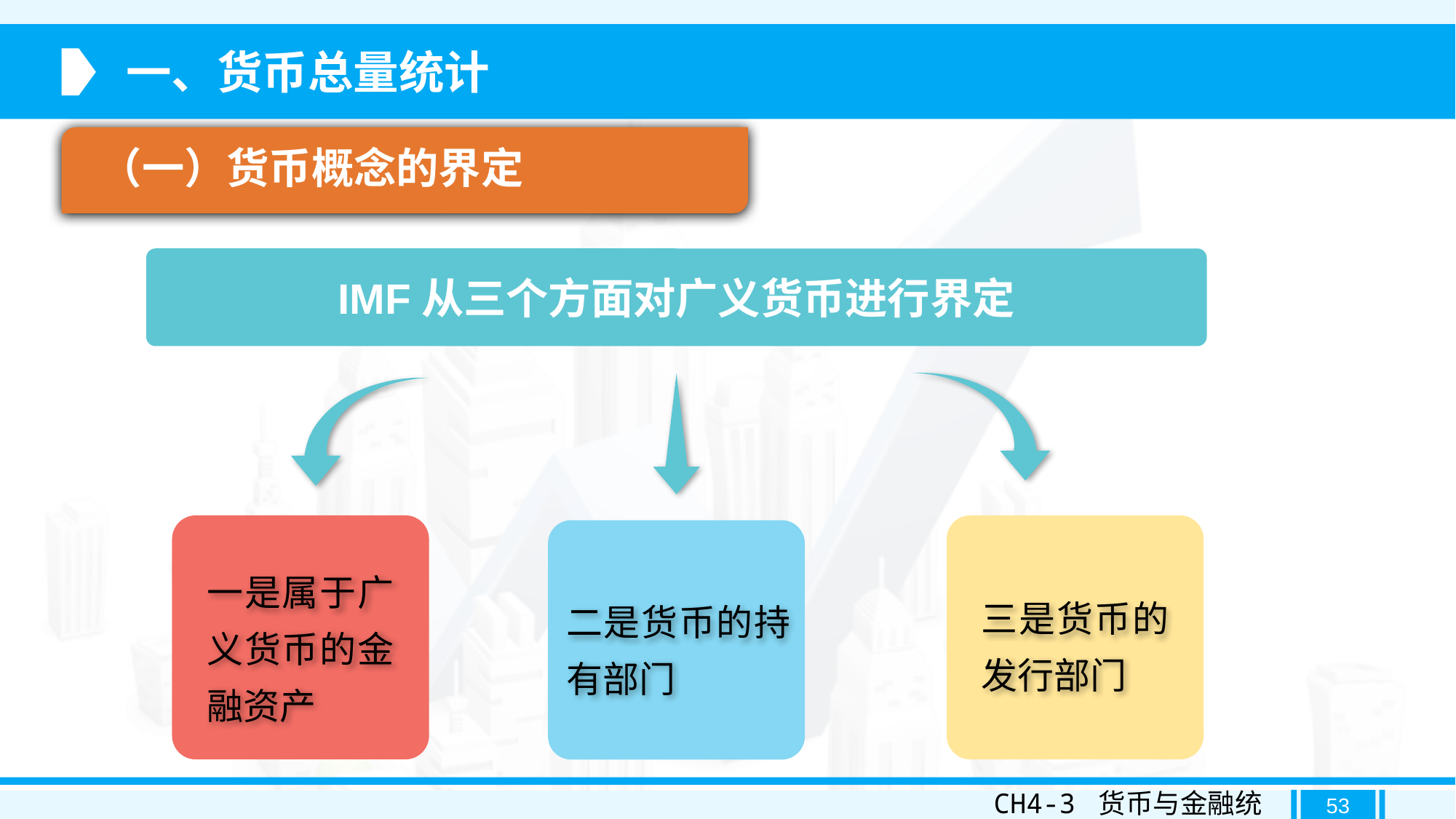

一、货币总量统计

（一）货币概念的界定
IMF从三个方面对广义货币进行界定

一是属于广义货币的金融资产

三是货币的发行部门

二是货币的持有部门
CH4-3 货币与金融统计
53